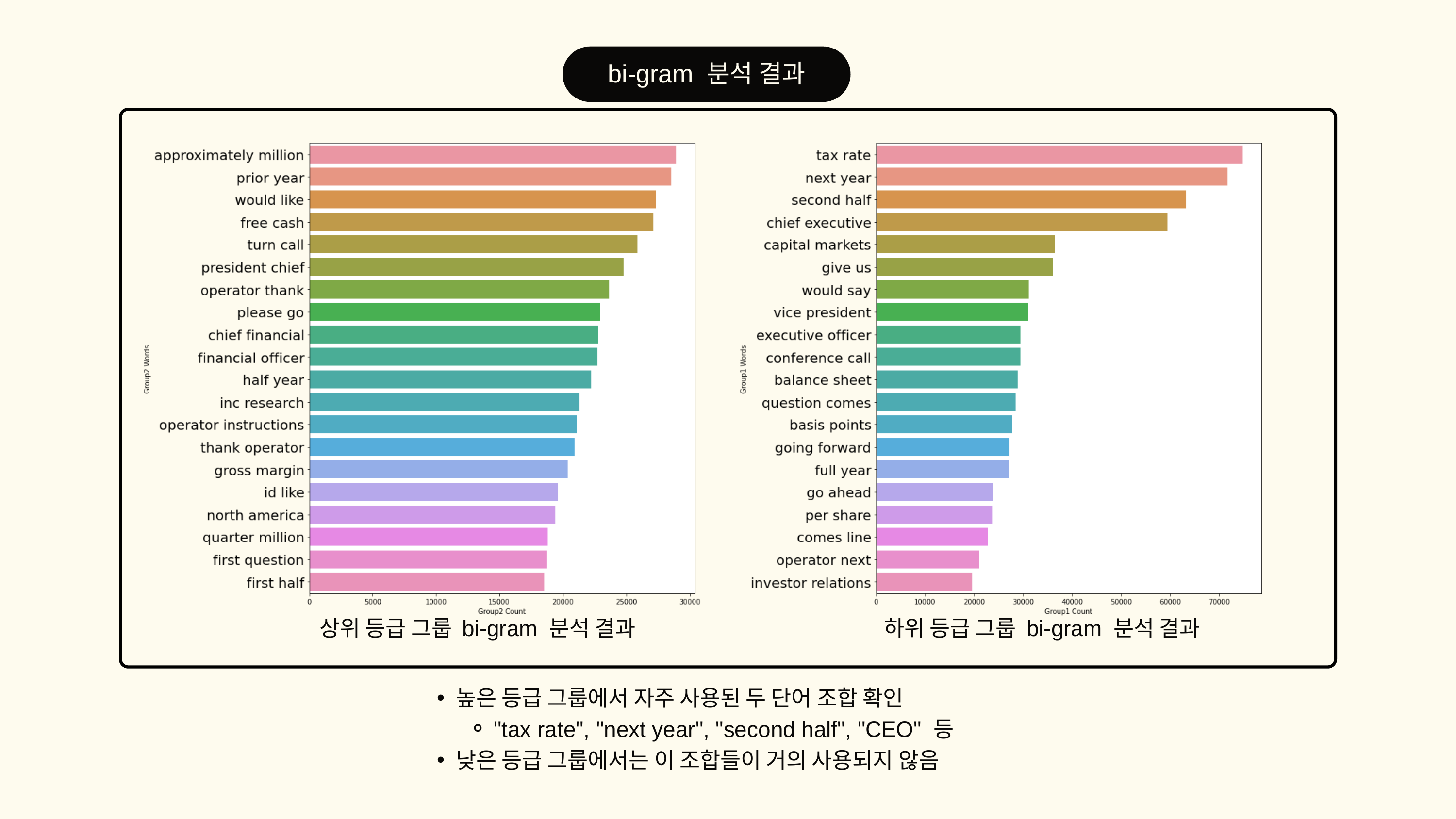

bi-gram 분석 결과

상위 등급 그룹 bi-gram 분석 결과
하위 등급 그룹 bi-gram 분석 결과

높은 등급 그룹에서 자주 사용된 두 단어 조합 확인
"tax rate", "next year", "second half", "CEO" 등
낮은 등급 그룹에서는 이 조합들이 거의 사용되지 않음